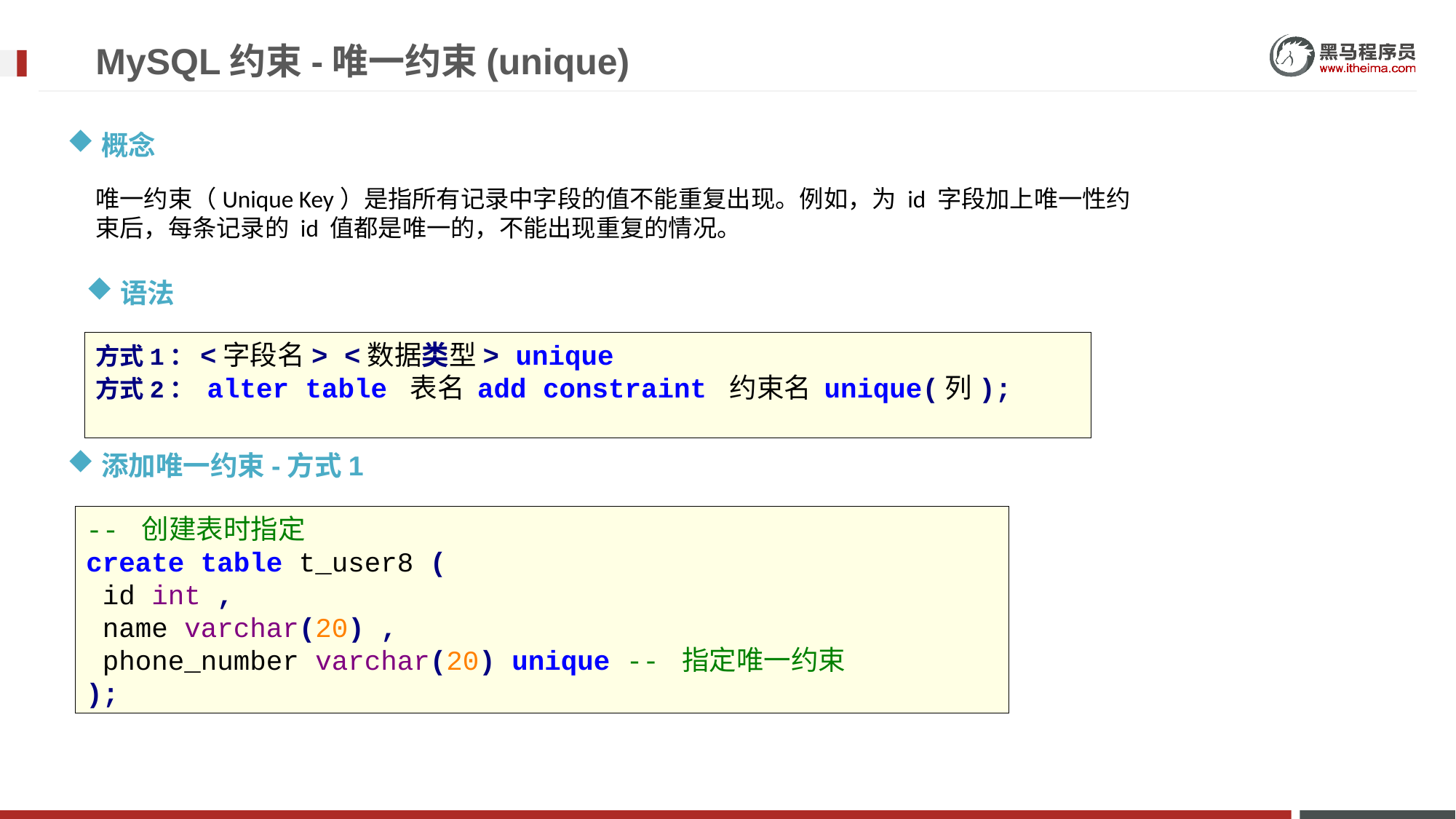

# MySQL约束-唯一约束(unique)
概念
唯一约束（Unique Key）是指所有记录中字段的值不能重复出现。例如，为 id 字段加上唯一性约束后，每条记录的 id 值都是唯一的，不能出现重复的情况。
语法
方式1：<字段名> <数据类型> unique
方式2： alter table 表名 add constraint 约束名 unique(列);

添加唯一约束-方式1
-- 创建表时指定
create table t_user8 (
 id int ,
 name varchar(20) ,
 phone_number varchar(20) unique -- 指定唯一约束
);